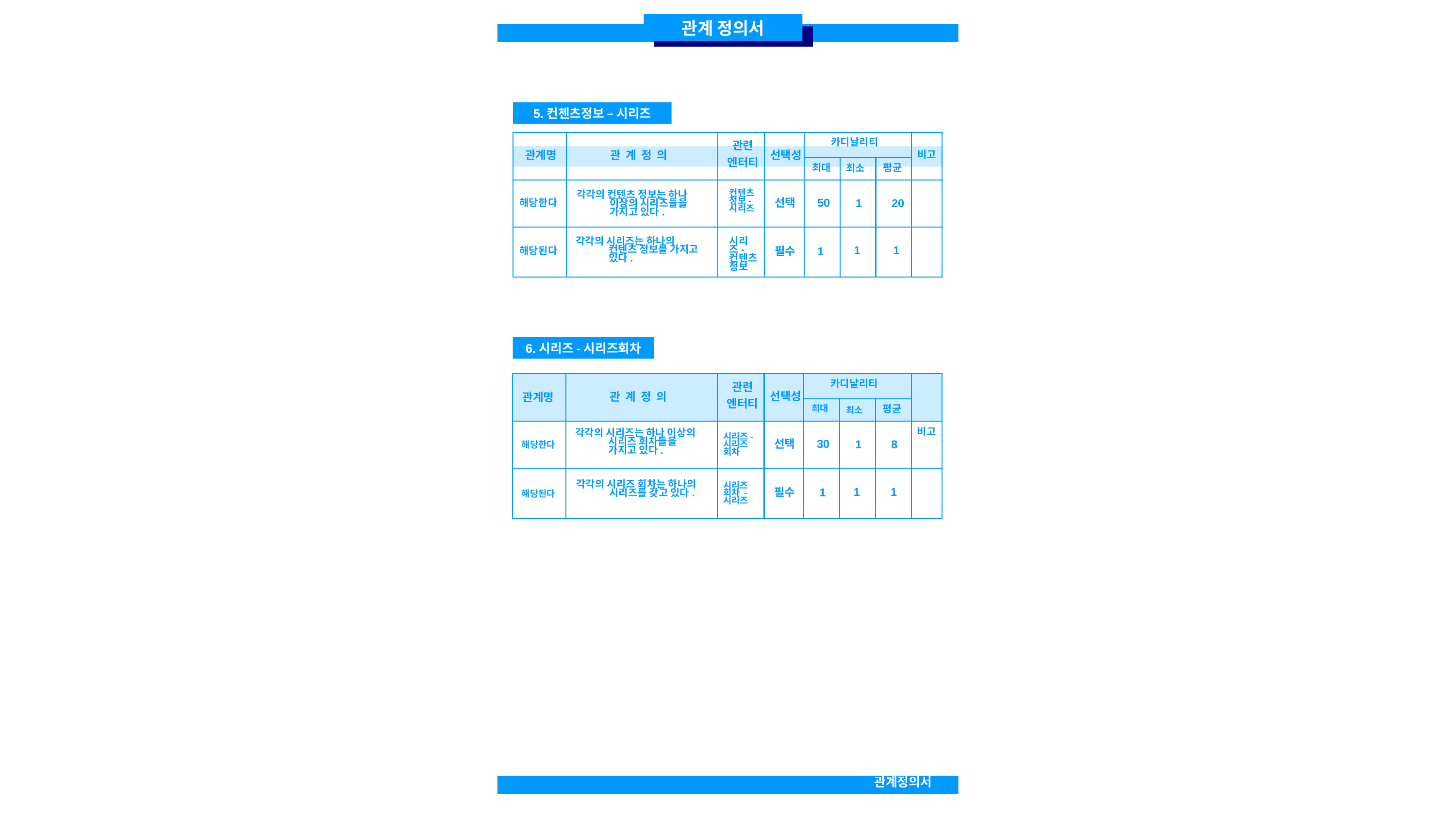

관계 정의서

5.컨첸츠정보 – 시리즈
카디날리티
관련
엔터티
선택성
관계명
관  계  정  의
비고

평균
최대
최소
컨텐츠정보-시리즈
각각의 컨텐츠 정보는 하나 이상의 시리즈들을  가지고 있다.
해당한다
선택
50
1
20
각각의 시리즈는 하나의 컨텐츠 정보를 가지고 있다.
시리즈-컨텐츠정보
해당된다
1
1
필수
1
6.시리즈-시리즈회차
카디날리티

관련
엔터티
선택성
관  계  정  의
관계명

평균
최대
최소
비고
각각의 시리즈는 하나 이상의 시리즈 회차들을  가지고 있다.

시리즈-시리즈 회차

해당한다
선택
30
1
8

각각의 시리즈 회차는 하나의 시리즈를 갖고 있다.

시리즈 회차 - 시리즈

해당된다
1
1
필수
1
관계정의서